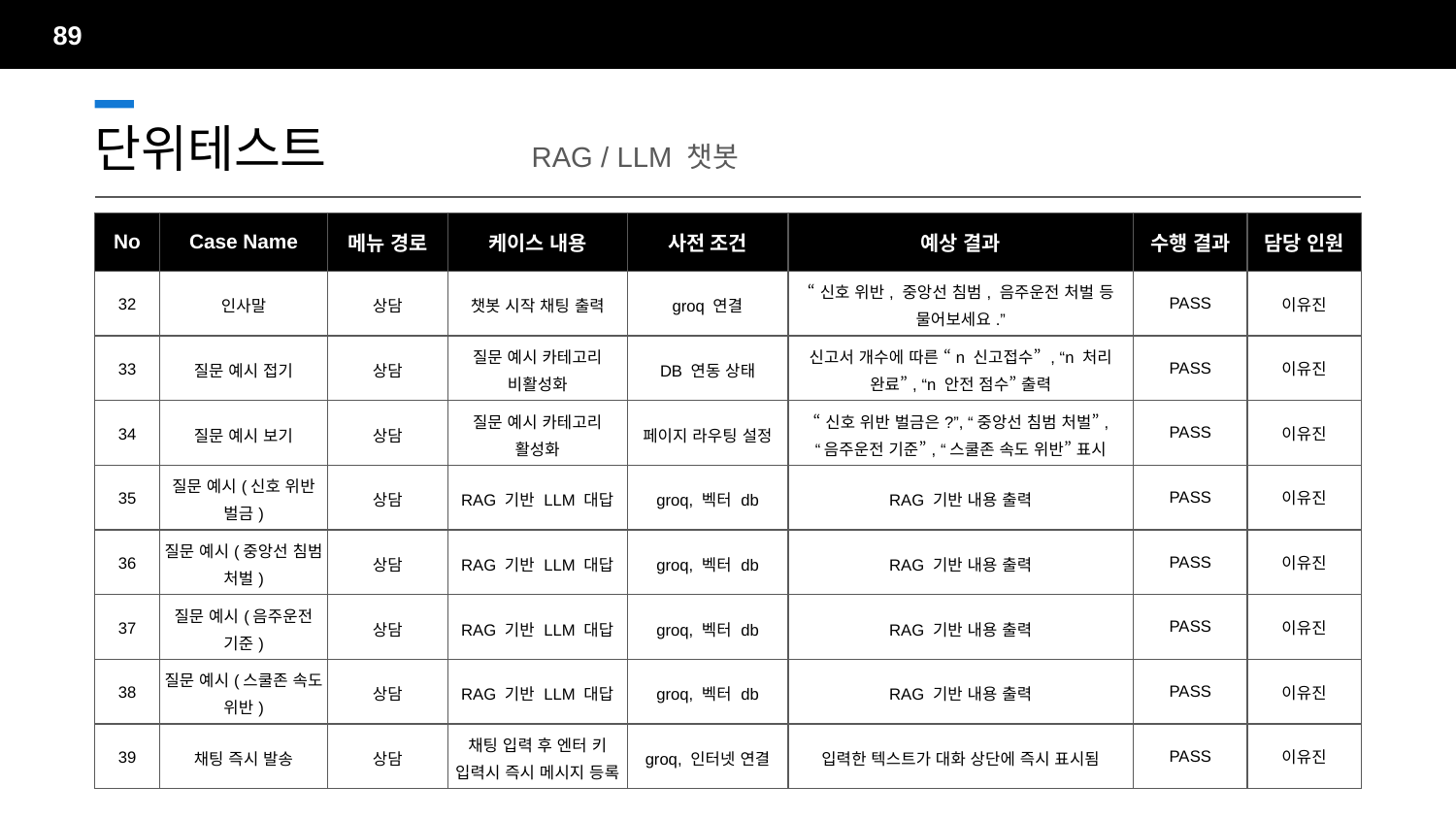

89

단위테스트		RAG / LLM 챗봇
| No | Case Name | 메뉴 경로 | 케이스 내용 | 사전 조건 | 예상 결과 | 수행 결과 | 담당 인원 |
| --- | --- | --- | --- | --- | --- | --- | --- |
| 32 | 인사말 | 상담 | 챗봇 시작 채팅 출력 | groq 연결 | “신호 위반, 중앙선 침범, 음주운전 처벌 등 물어보세요.” | PASS | 이유진 |
| 33 | 질문 예시 접기 | 상담 | 질문 예시 카테고리 비활성화 | DB 연동 상태 | 신고서 개수에 따른 “n 신고접수” , “n 처리 완료”, “n 안전 점수” 출력 | PASS | 이유진 |
| 34 | 질문 예시 보기 | 상담 | 질문 예시 카테고리 활성화 | 페이지 라우팅 설정 | “신호 위반 벌금은?”, “중앙선 침범 처벌”, “음주운전 기준”, “스쿨존 속도 위반” 표시 | PASS | 이유진 |
| 35 | 질문 예시(신호 위반 벌금) | 상담 | RAG 기반 LLM 대답 | groq, 벡터 db | RAG 기반 내용 출력 | PASS | 이유진 |
| 36 | 질문 예시(중앙선 침범 처벌) | 상담 | RAG 기반 LLM 대답 | groq, 벡터 db | RAG 기반 내용 출력 | PASS | 이유진 |
| 37 | 질문 예시(음주운전 기준) | 상담 | RAG 기반 LLM 대답 | groq, 벡터 db | RAG 기반 내용 출력 | PASS | 이유진 |
| 38 | 질문 예시(스쿨존 속도 위반) | 상담 | RAG 기반 LLM 대답 | groq, 벡터 db | RAG 기반 내용 출력 | PASS | 이유진 |
| 39 | 채팅 즉시 발송 | 상담 | 채팅 입력 후 엔터 키 입력시 즉시 메시지 등록 | groq, 인터넷 연결 | 입력한 텍스트가 대화 상단에 즉시 표시됨 | PASS | 이유진 |